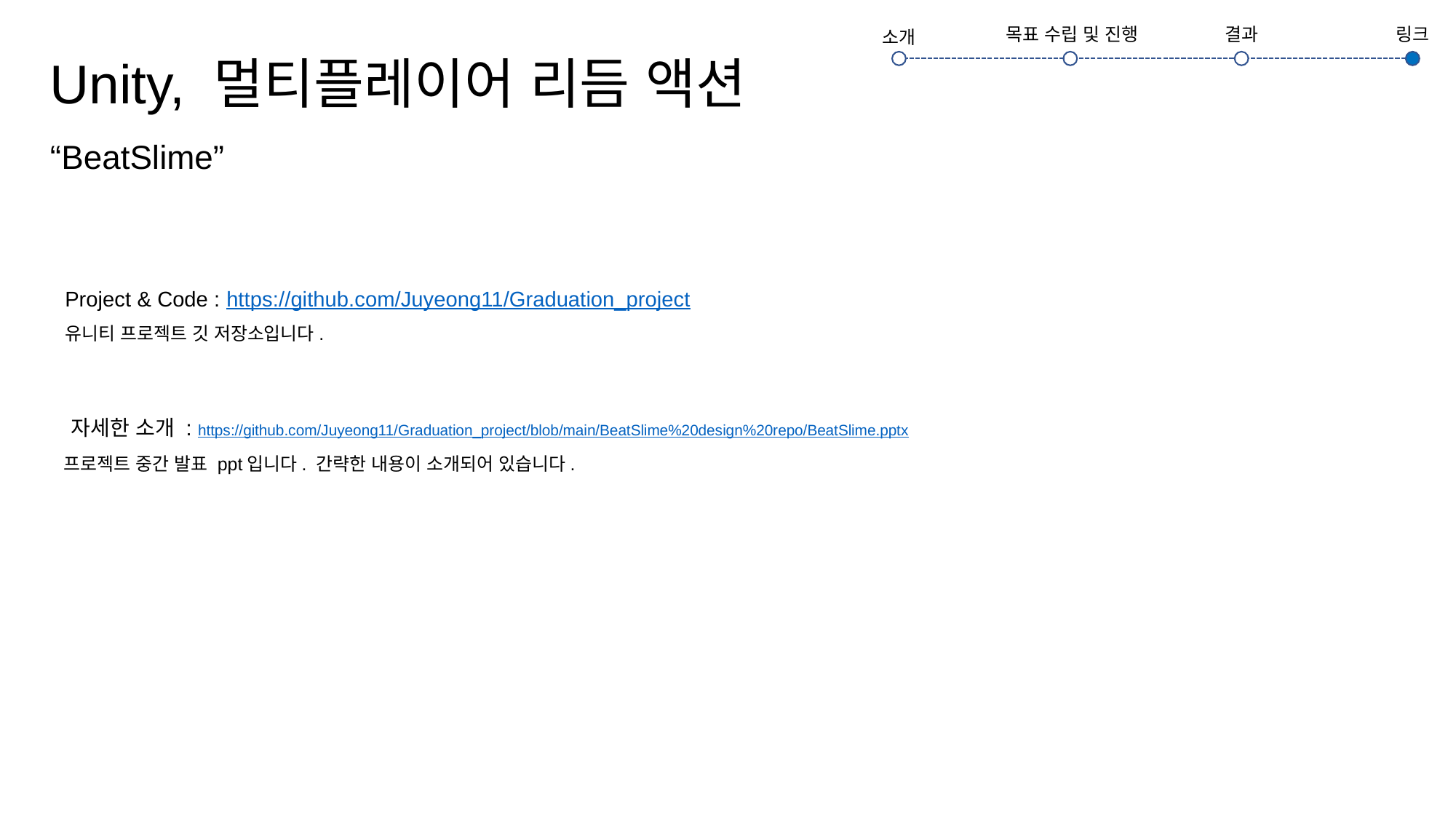

# Unity, 멀티플레이어 리듬 액션
링크
결과
목표 수립 및 진행
소개

“BeatSlime”
Project & Code : https://github.com/Juyeong11/Graduation_project
유니티 프로젝트 깃 저장소입니다.
자세한 소개 : https://github.com/Juyeong11/Graduation_project/blob/main/BeatSlime%20design%20repo/BeatSlime.pptx
프로젝트 중간 발표 ppt입니다. 간략한 내용이 소개되어 있습니다.